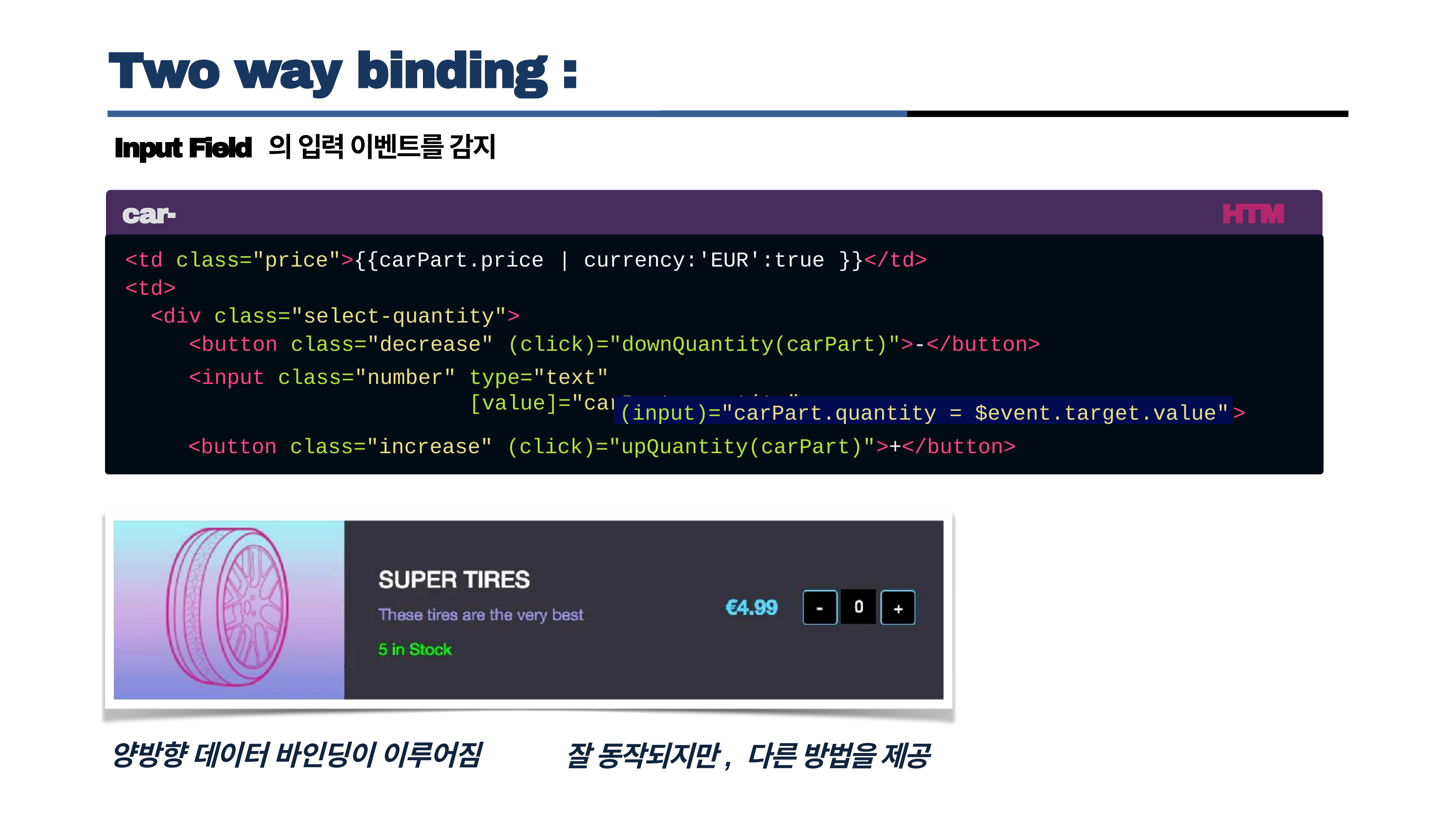

# Two way binding :
Input Field 의 입력 이벤트를 감지

car-parts.component.html
HTML

<td class="price">{{carPart.price
| currency:'EUR':true
}}</td>
<td>
<div class="select-quantity">
<button class="decrease"
(click)="downQuantity(carPart)">-</button>
<input class="number"
type="text" [value]="carPart.quantity"
(input)="carPart.quantity = $event.target.value"
>
<button
class="increase"
(click)="upQuantity(carPart)">+</button>

양방향 데이터 바인딩이 이루어짐
잘 동작되지만, 다른 방법을 제공